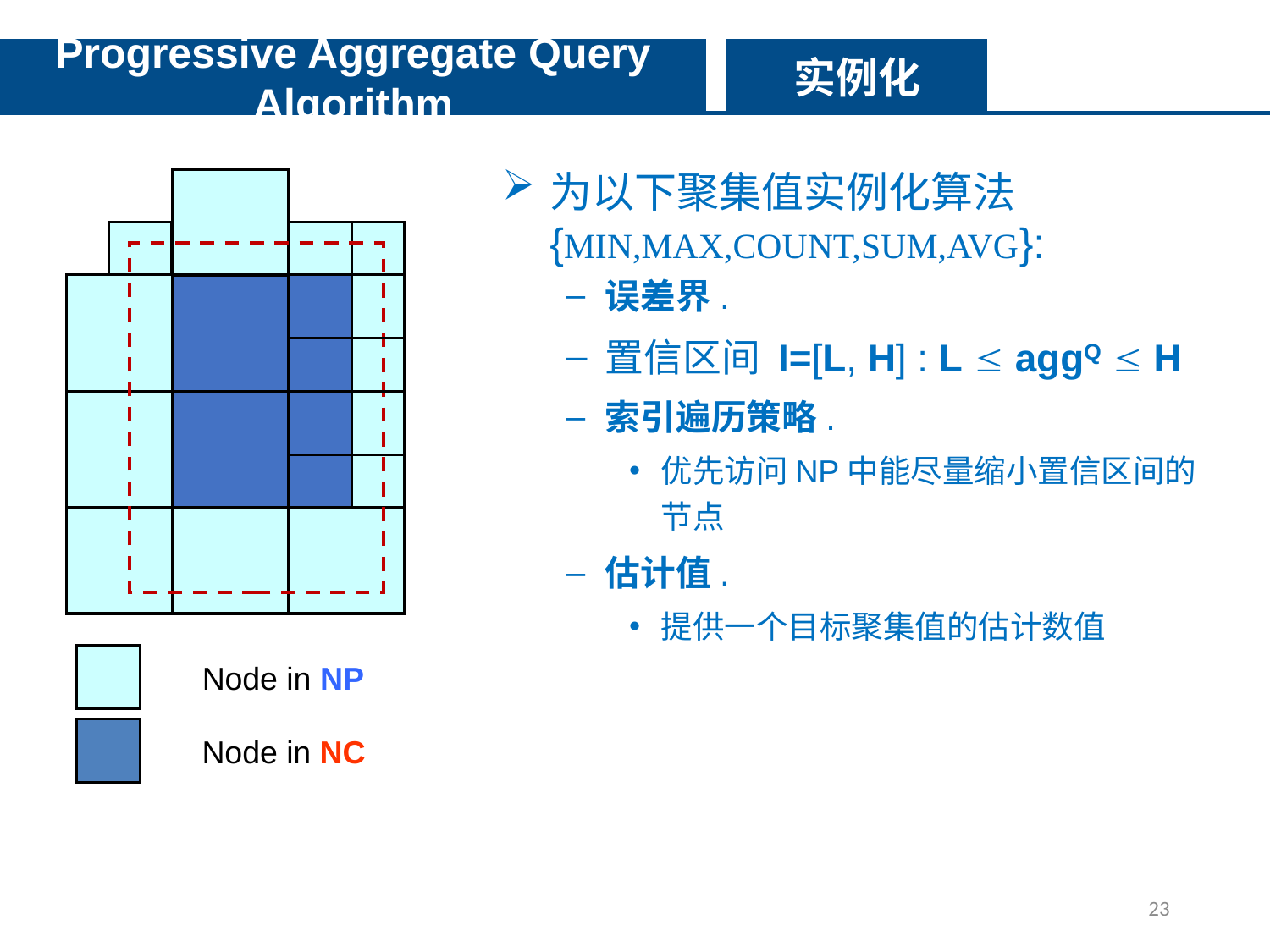

Progressive Aggregate Query Algorithm
实例化

为以下聚集值实例化算法{MIN,MAX,COUNT,SUM,AVG}:
误差界.
置信区间 I=[L, H] : L ≤ aggQ ≤ H
索引遍历策略.
优先访问NP中能尽量缩小置信区间的节点
估计值.
提供一个目标聚集值的估计数值

Node in NP

Node in NC
23